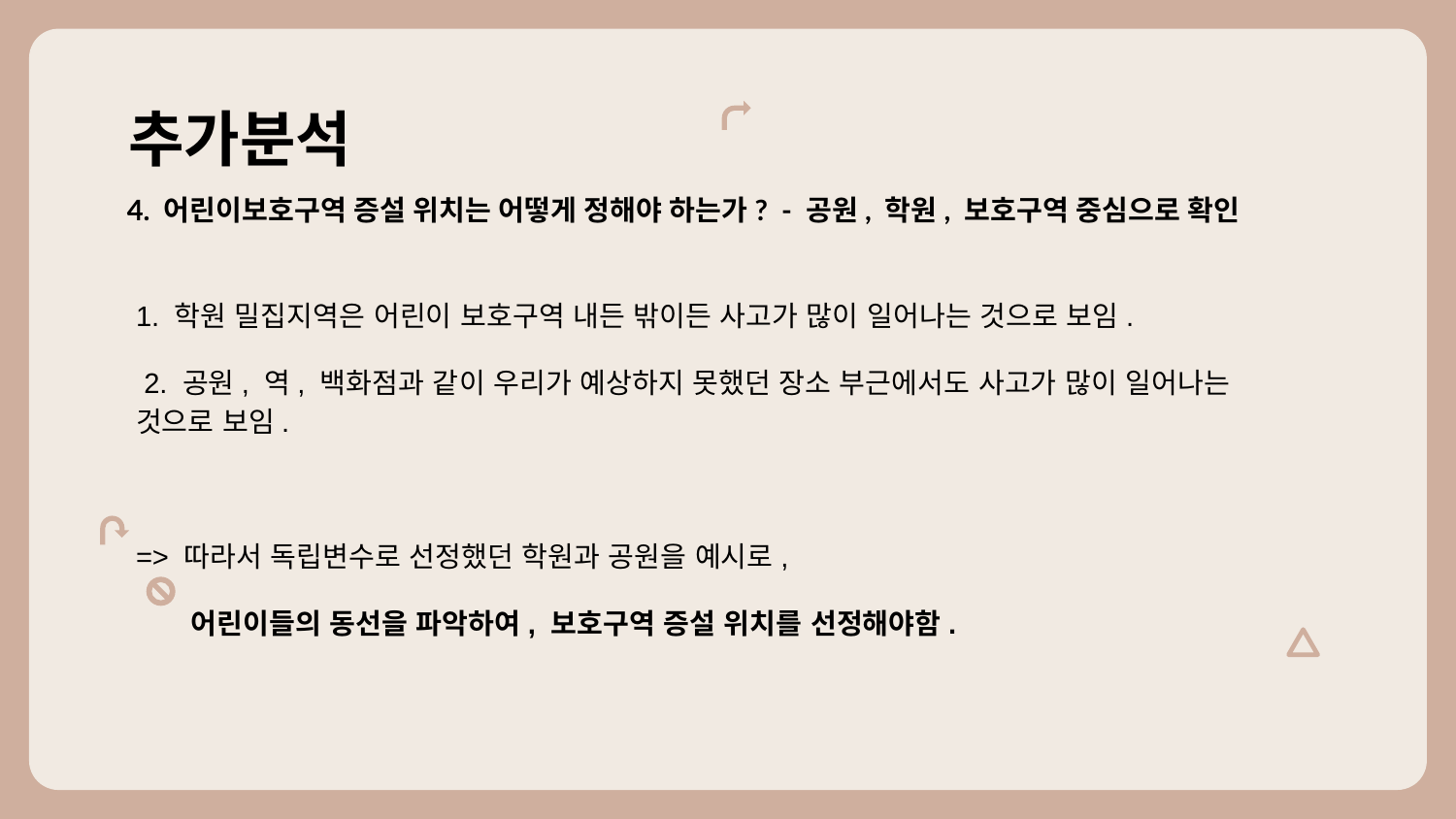

# 추가분석

4. 어린이보호구역 증설 위치는 어떻게 정해야 하는가?  - 공원, 학원, 보호구역 중심으로 확인
1. 학원 밀집지역은 어린이 보호구역 내든 밖이든 사고가 많이 일어나는 것으로 보임.
 2. 공원, 역, 백화점과 같이 우리가 예상하지 못했던 장소 부근에서도 사고가 많이 일어나는 것으로 보임.

=> 따라서 독립변수로 선정했던 학원과 공원을 예시로,
      어린이들의 동선을 파악하여, 보호구역 증설 위치를 선정해야함.